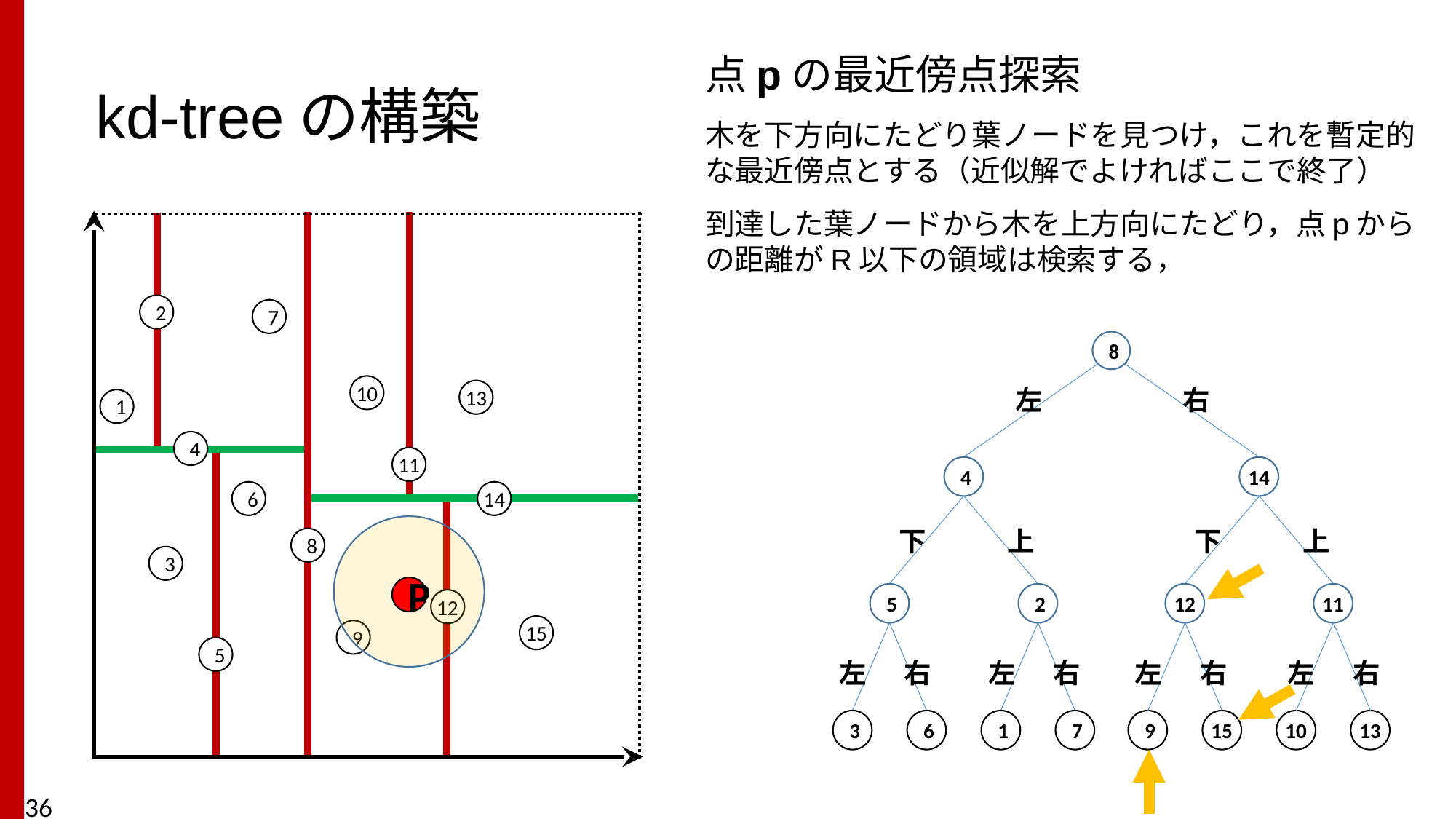

点pの最近傍点探索
木を下方向にたどり葉ノードを見つけ，これを暫定的な最近傍点とする（近似解でよければここで終了）
到達した葉ノードから木を上方向にたどり，点pからの距離がR以下の領域は検索する，

# kd-treeの構築
2
7
8
10
左
右
13
1
4
11
4
14
6
14

下
上
下
上
8
3
P
5
2
12
11
12
15
9
5
左
右
左
右
左
右
左
右
3
6
1
7
9
15
10
13
36